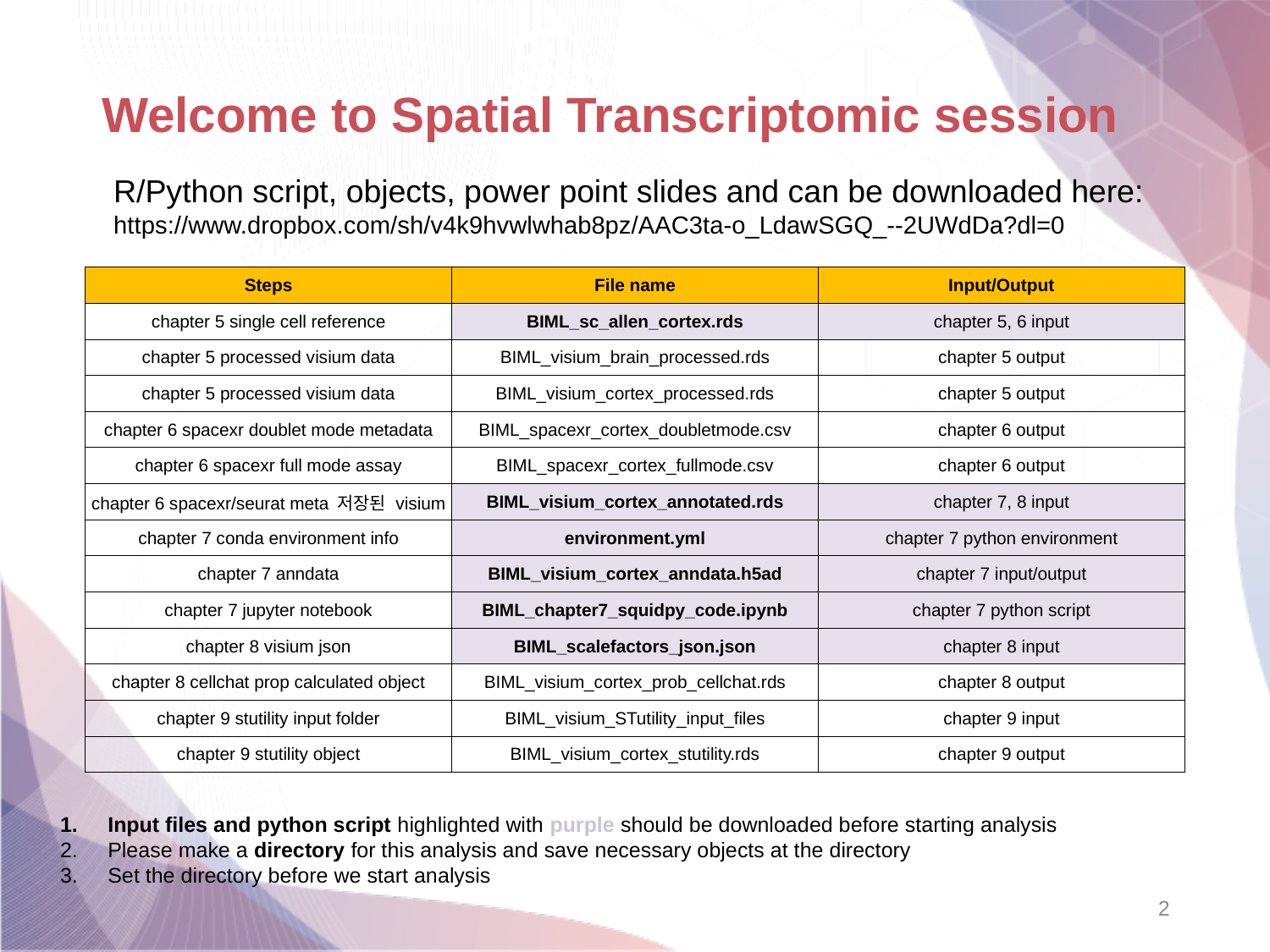

Welcome to Spatial Transcriptomic session
R/Python script, objects, power point slides and can be downloaded here:
https://www.dropbox.com/sh/v4k9hvwlwhab8pz/AAC3ta-o_LdawSGQ_--2UWdDa?dl=0
| Steps | File name | Input/Output |
| --- | --- | --- |
| chapter 5 single cell reference | BIML\_sc\_allen\_cortex.rds | chapter 5, 6 input |
| chapter 5 processed visium data | BIML\_visium\_brain\_processed.rds | chapter 5 output |
| chapter 5 processed visium data | BIML\_visium\_cortex\_processed.rds | chapter 5 output |
| chapter 6 spacexr doublet mode metadata | BIML\_spacexr\_cortex\_doubletmode.csv | chapter 6 output |
| chapter 6 spacexr full mode assay | BIML\_spacexr\_cortex\_fullmode.csv | chapter 6 output |
| chapter 6 spacexr/seurat meta 저장된 visium | BIML\_visium\_cortex\_annotated.rds | chapter 7, 8 input |
| chapter 7 conda environment info | environment.yml | chapter 7 python environment |
| chapter 7 anndata | BIML\_visium\_cortex\_anndata.h5ad | chapter 7 input/output |
| chapter 7 jupyter notebook | BIML\_chapter7\_squidpy\_code.ipynb | chapter 7 python script |
| chapter 8 visium json | BIML\_scalefactors\_json.json | chapter 8 input |
| chapter 8 cellchat prop calculated object | BIML\_visium\_cortex\_prob\_cellchat.rds | chapter 8 output |
| chapter 9 stutility input folder | BIML\_visium\_STutility\_input\_files | chapter 9 input |
| chapter 9 stutility object | BIML\_visium\_cortex\_stutility.rds | chapter 9 output |
Input files and python script highlighted with purple should be downloaded before starting analysis
Please make a directory for this analysis and save necessary objects at the directory
Set the directory before we start analysis
2